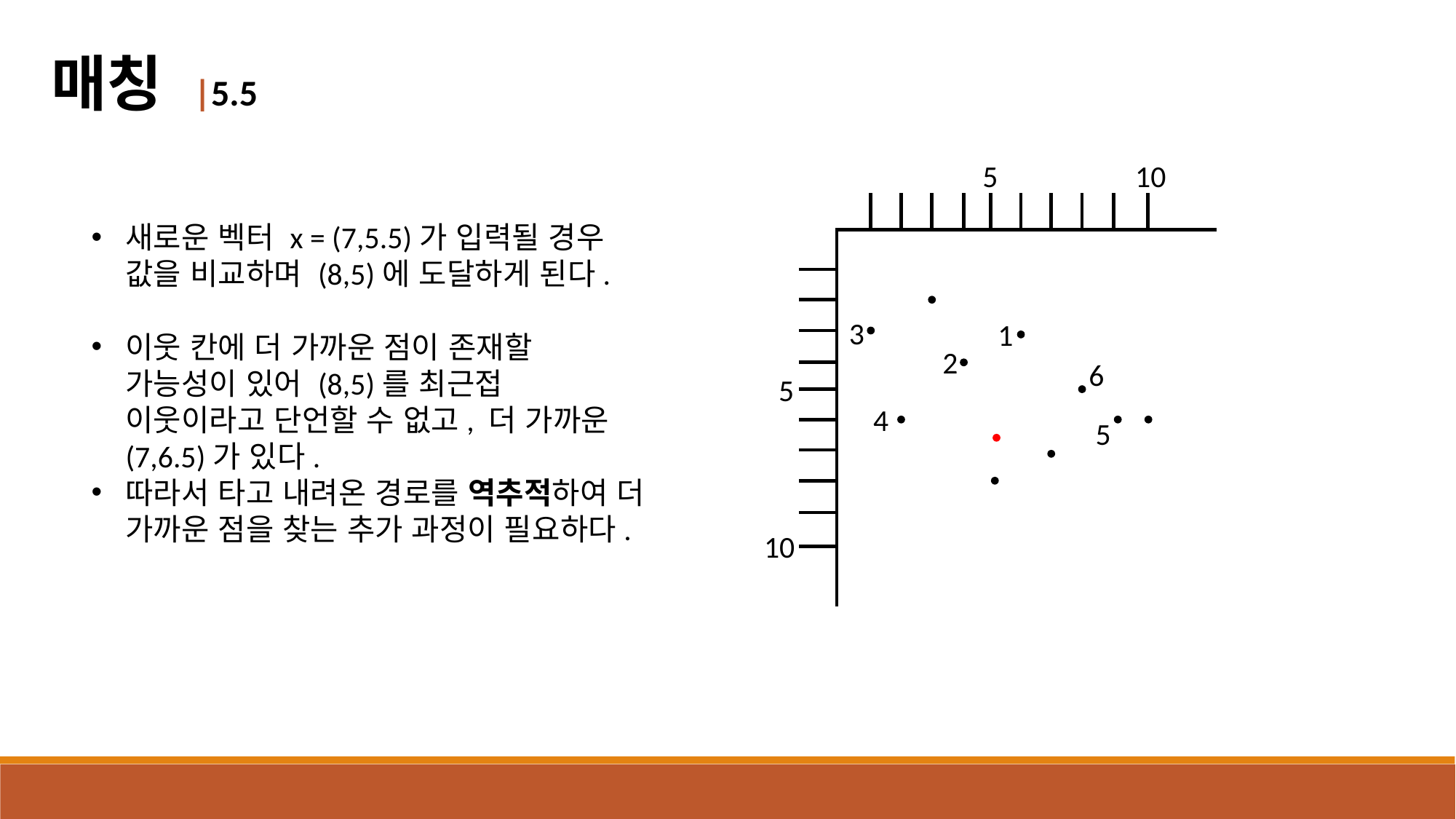

매칭 |5.5
5
10
새로운 벡터 x = (7,5.5)가 입력될 경우 값을 비교하며 (8,5)에 도달하게 된다.

이웃 칸에 더 가까운 점이 존재할 가능성이 있어 (8,5)를 최근접 이웃이라고 단언할 수 없고, 더 가까운 (7,6.5)가 있다.
따라서 타고 내려온 경로를 역추적하여 더 가까운 점을 찾는 추가 과정이 필요하다.

3
1

2
6

5

4
5

10